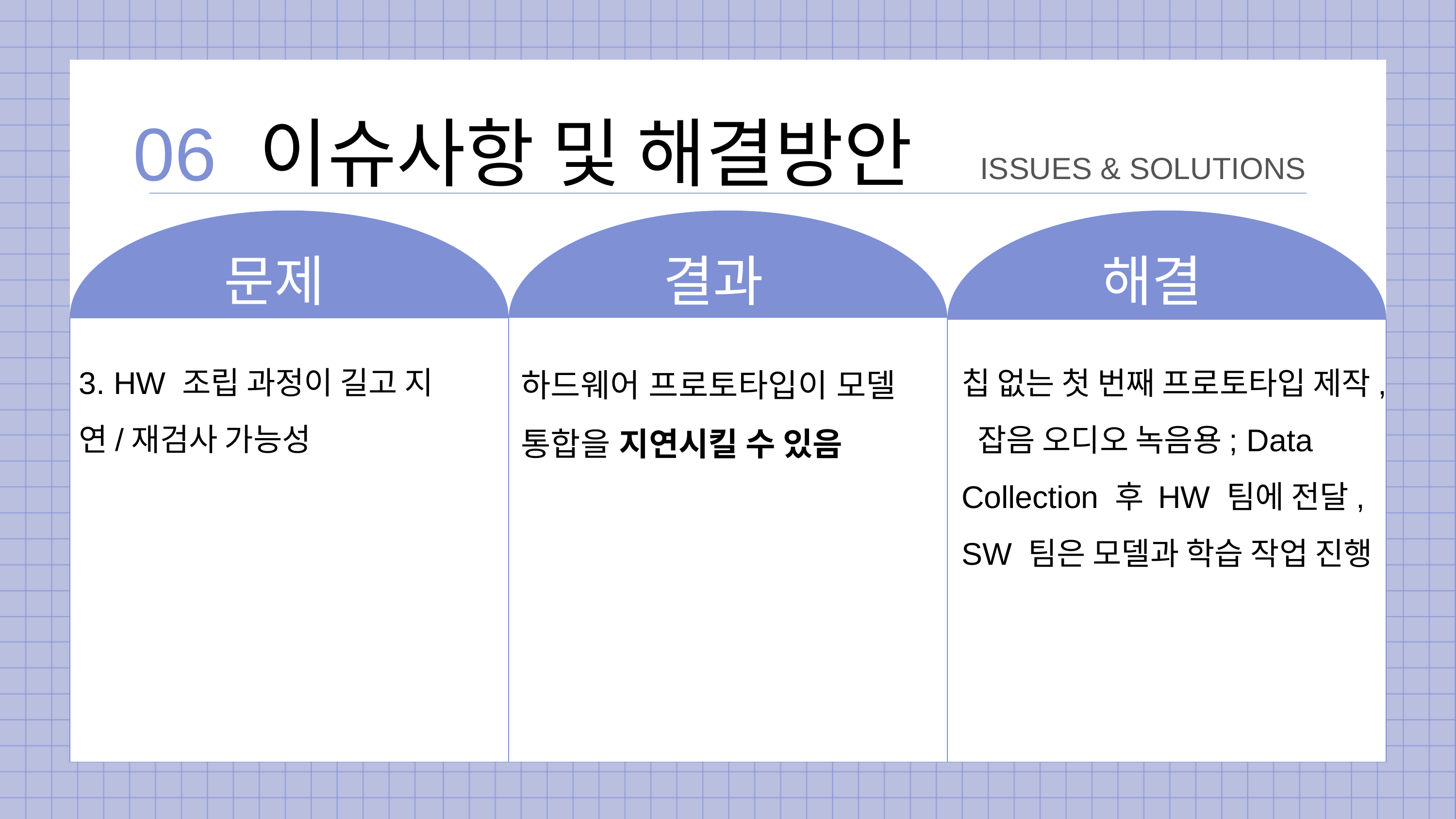

이슈사항 및 해결방안
06
ISSUES & SOLUTIONS

문제
결과
해결
TECH STACK

3. HW 조립 과정이 길고 지연/재검사 가능성
칩 없는 첫 번째 프로토타입 제작, 잡음 오디오 녹음용; Data Collection 후 HW 팀에 전달, SW 팀은 모델과 학습 작업 진행
하드웨어 프로토타입이 모델 통합을 지연시킬 수 있음